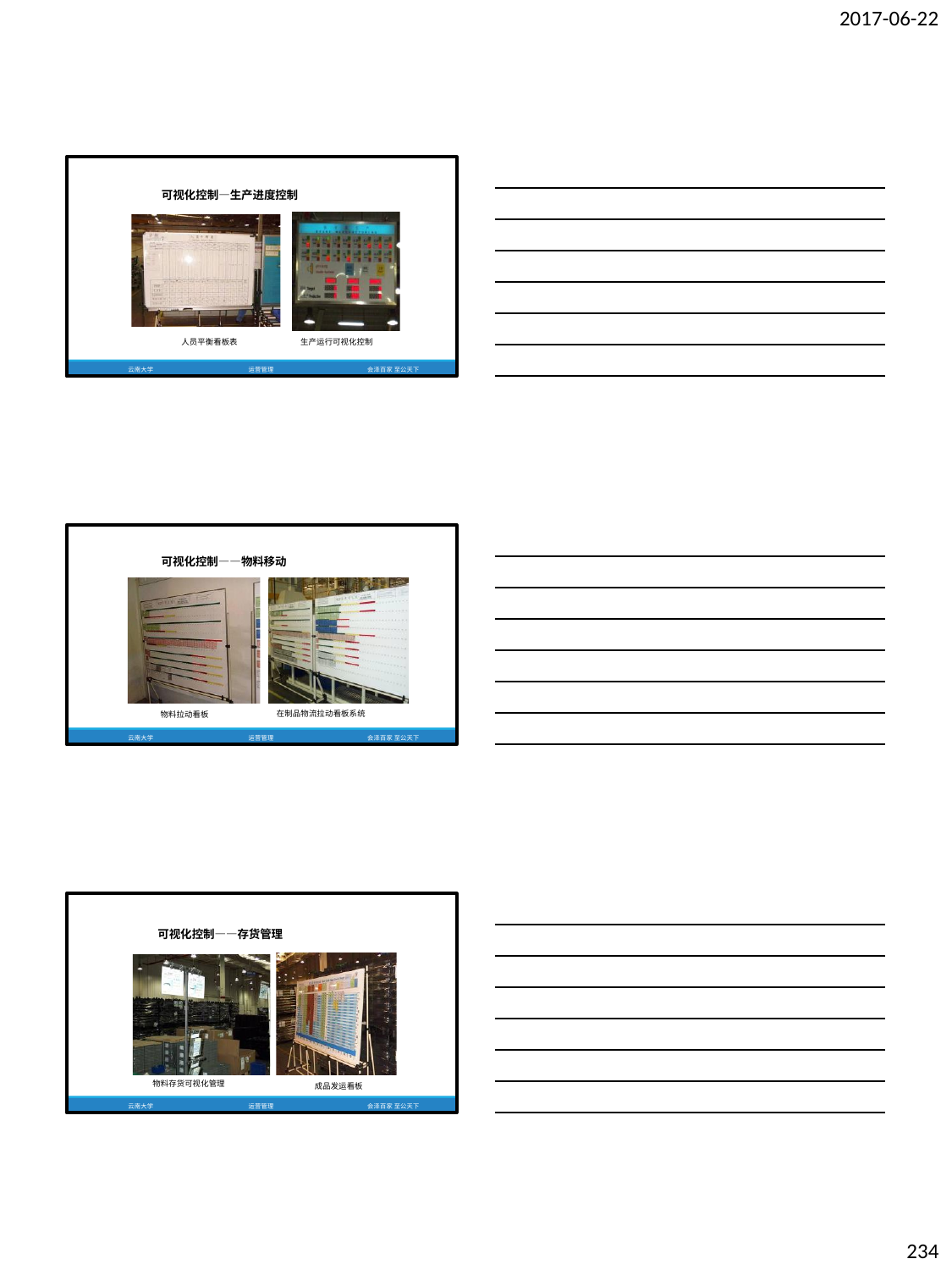

2017-06-22

可视化控制—生产进度控制

人员平衡看板表
生产运行可视化控制

云南大学
运营管理
会泽百家 至公天下

可视化控制——物料移动

在制品物流拉动看板系统
物料拉动看板

云南大学
运营管理
会泽百家 至公天下

可视化控制——存货管理

物料存货可视化管理
成品发运看板

云南大学
运营管理
会泽百家 至公天下

234